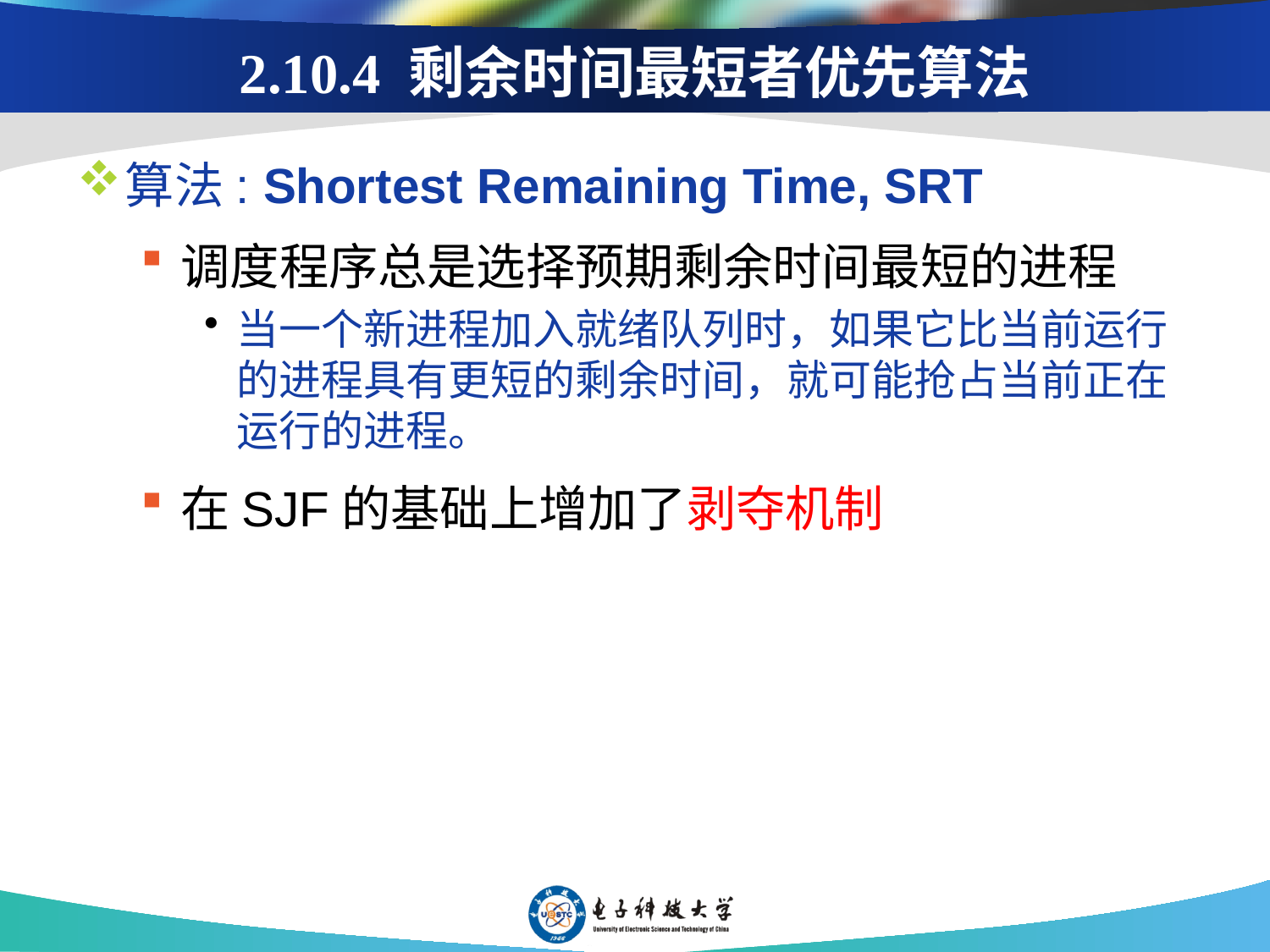

# 2.10.4 剩余时间最短者优先算法
算法: Shortest Remaining Time, SRT
调度程序总是选择预期剩余时间最短的进程
当一个新进程加入就绪队列时，如果它比当前运行的进程具有更短的剩余时间，就可能抢占当前正在运行的进程。
在SJF的基础上增加了剥夺机制